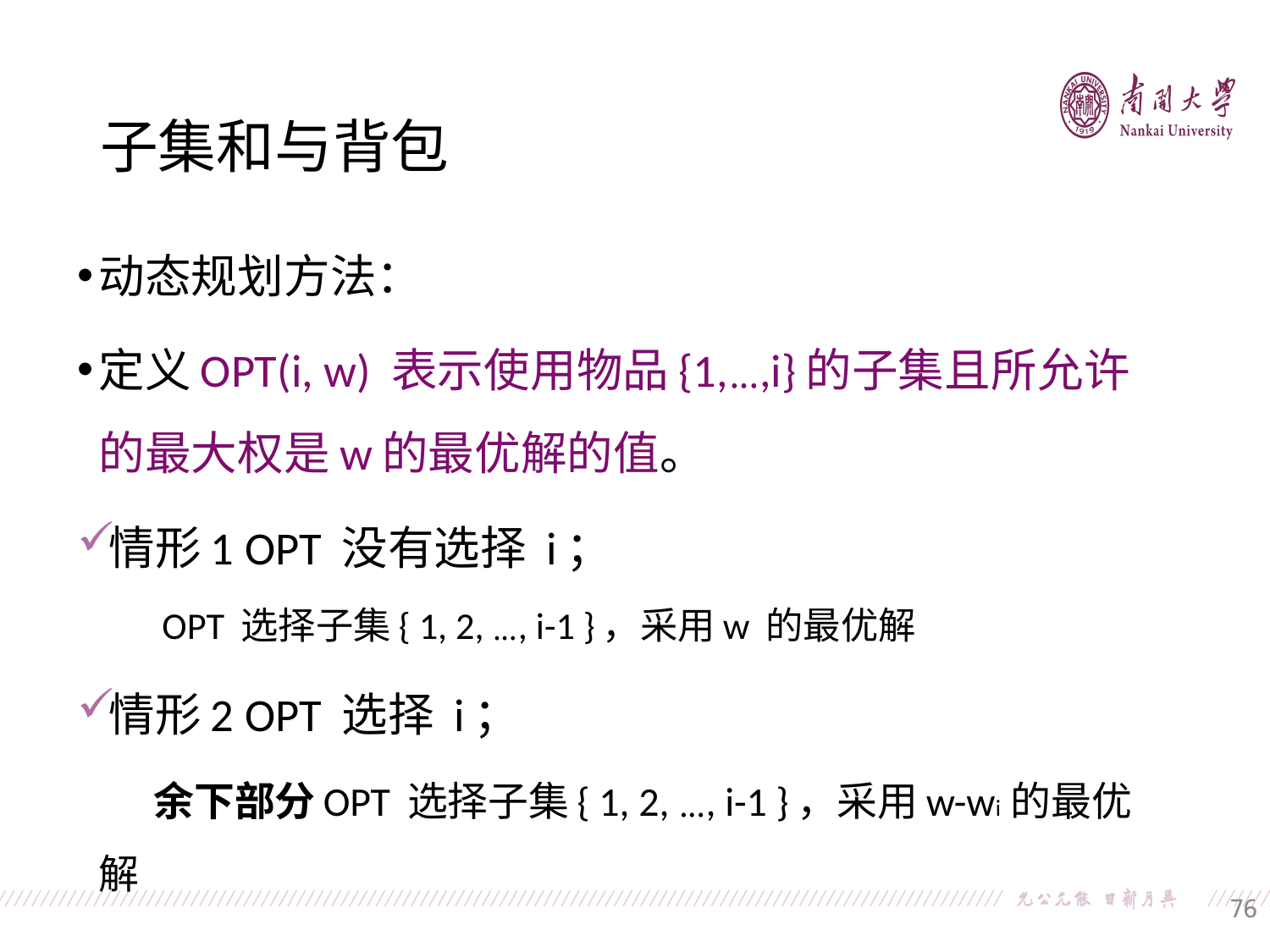

子集和与背包
动态规划方法：
定义OPT(i, w) 表示使用物品{1,…,i}的子集且所允许的最大权是w的最优解的值。
情形1 OPT 没有选择 i；
OPT 选择子集{ 1, 2, …, i-1 }，采用w 的最优解
情形2 OPT 选择 i；
            余下部分OPT 选择子集{ 1, 2, …, i-1 }，采用w-wi 的最优解
76